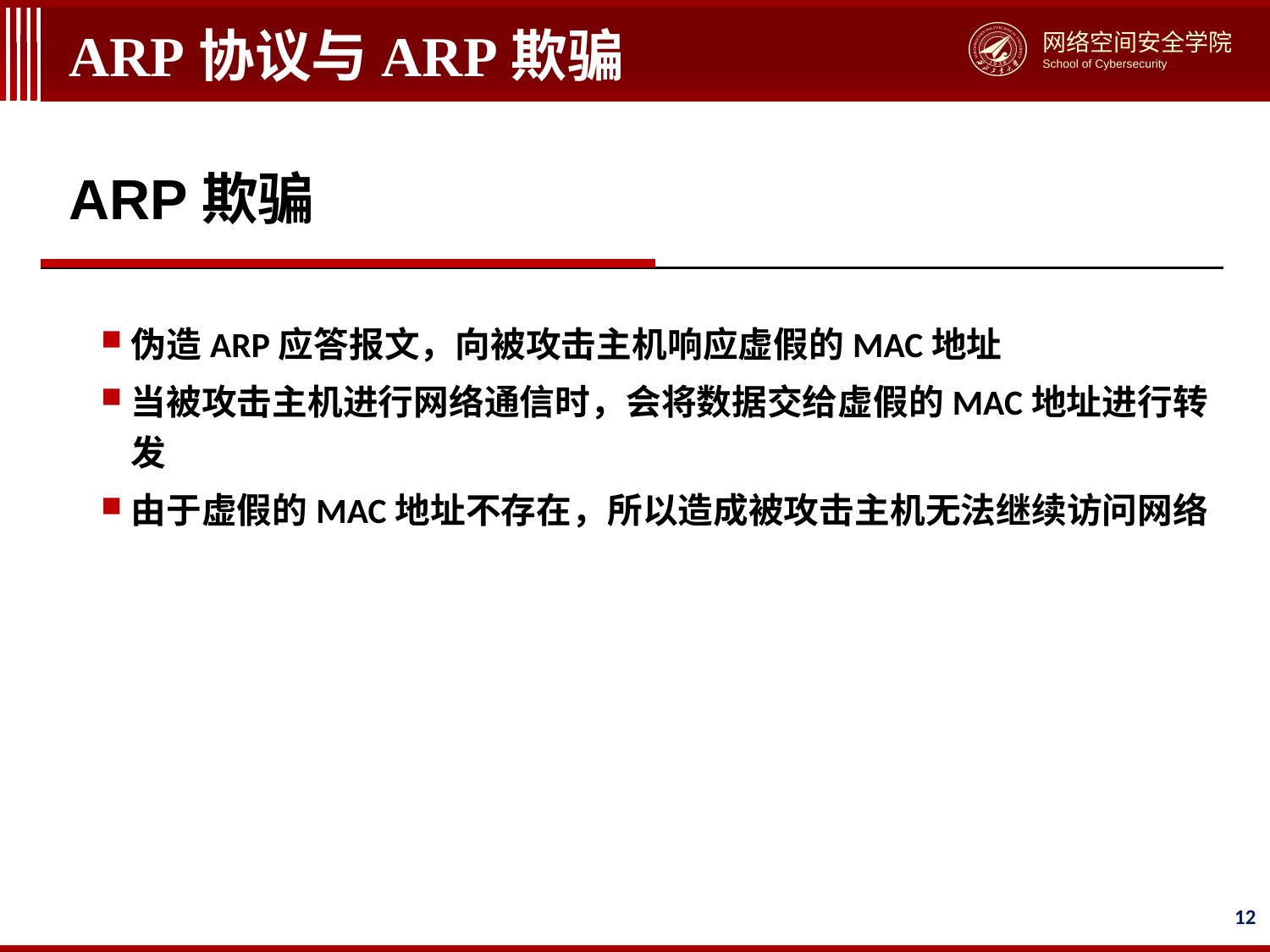

# ARP协议与ARP欺骗
ARP欺骗
伪造ARP应答报文，向被攻击主机响应虚假的MAC地址
当被攻击主机进行网络通信时，会将数据交给虚假的MAC地址进行转发
由于虚假的MAC地址不存在，所以造成被攻击主机无法继续访问网络